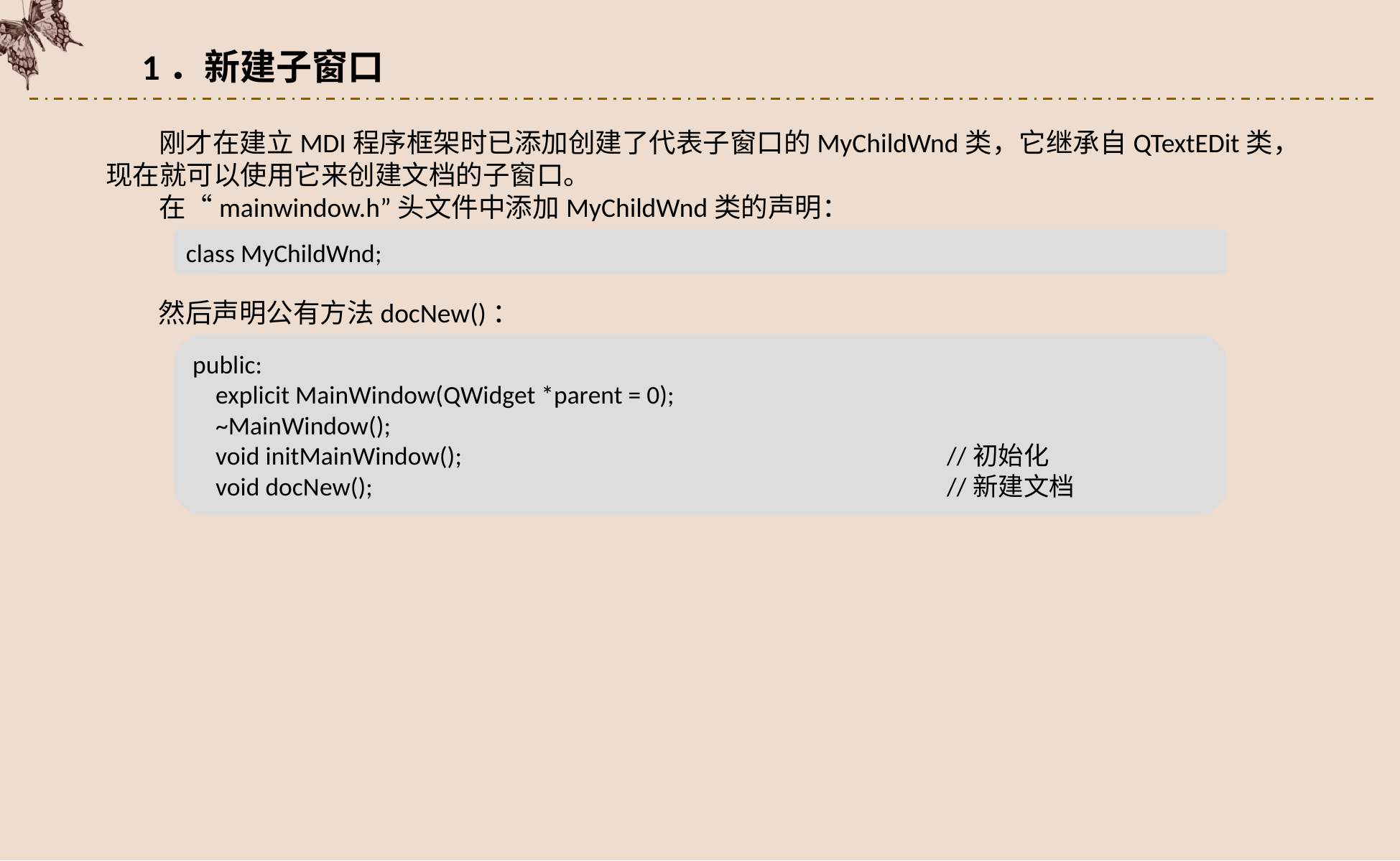

1．新建子窗口
刚才在建立MDI程序框架时已添加创建了代表子窗口的MyChildWnd类，它继承自QTextEDit类，现在就可以使用它来创建文档的子窗口。
在“mainwindow.h”头文件中添加MyChildWnd类的声明：
class MyChildWnd;
然后声明公有方法docNew()：
public:
    explicit MainWindow(QWidget *parent = 0);
    ~MainWindow();
    void initMainWindow();					//初始化
    void docNew();						//新建文档